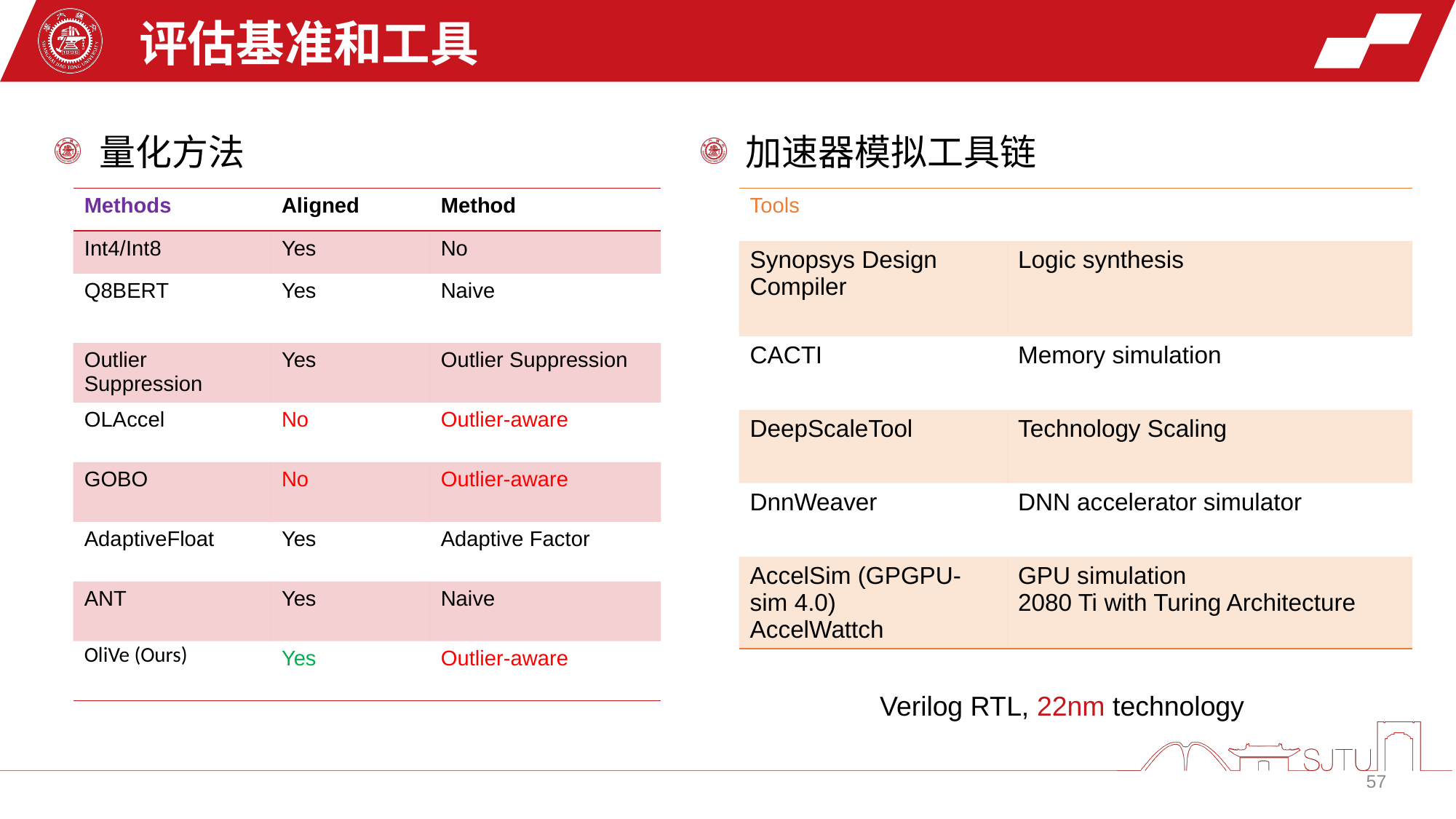

评估基准和工具
 加速器模拟工具链
 量化方法
| Methods | Aligned | Method |
| --- | --- | --- |
| Int4/Int8 | Yes | No |
| Q8BERT | Yes | Naive |
| Outlier Suppression | Yes | Outlier Suppression |
| OLAccel | No | Outlier-aware |
| GOBO | No | Outlier-aware |
| AdaptiveFloat | Yes | Adaptive Factor |
| ANT | Yes | Naive |
| OliVe (Ours) | Yes | Outlier-aware |
| Tools |  |
| --- | --- |
| Synopsys Design Compiler | Logic synthesis |
| CACTI | Memory simulation |
| DeepScaleTool | Technology Scaling |
| DnnWeaver | DNN accelerator simulator |
| AccelSim (GPGPU-sim 4.0) AccelWattch | GPU simulation 2080 Ti with Turing Architecture |
Verilog RTL, 22nm technology
57